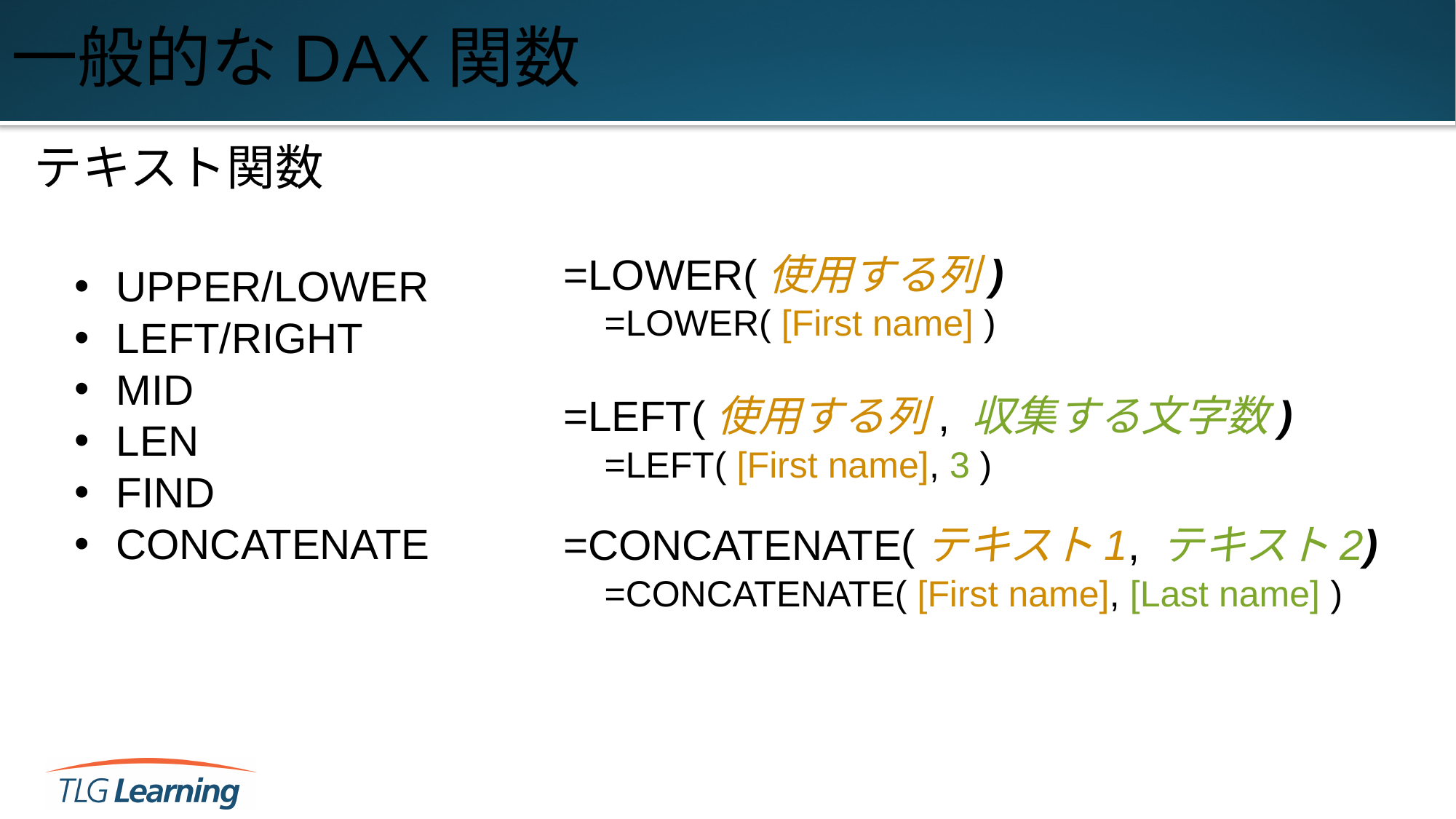

# 一般的なDAX関数
テキスト関数

UPPER/LOWER
LEFT/RIGHT
MID
LEN
FIND
CONCATENATE
=LOWER(使用する列)
=LOWER( [First name] )
=LEFT(使用する列, 収集する文字数)
=LEFT( [First name], 3 )

=CONCATENATE(テキスト1, テキスト2)
=CONCATENATE( [First name], [Last name] )